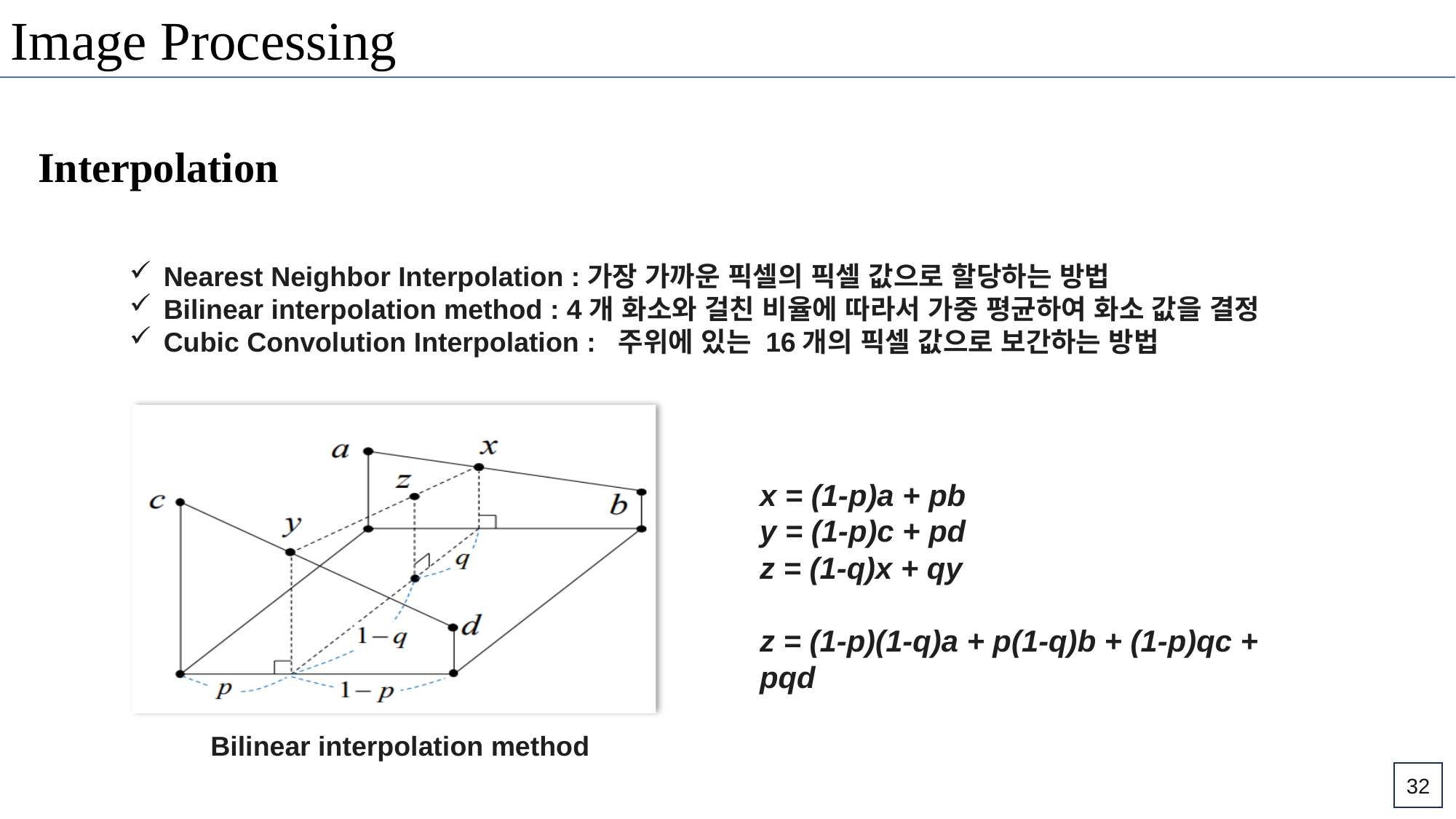

Image Processing
Interpolation
Nearest Neighbor Interpolation :가장 가까운 픽셀의 픽셀 값으로 할당하는 방법
Bilinear interpolation method : 4개 화소와 걸친 비율에 따라서 가중 평균하여 화소 값을 결정
Cubic Convolution Interpolation :  주위에 있는 16개의 픽셀 값으로 보간하는 방법

x = (1-p)a + pb
y = (1-p)c + pd
z = (1-q)x + qy

z = (1-p)(1-q)a + p(1-q)b + (1-p)qc + pqd
Bilinear interpolation method
32